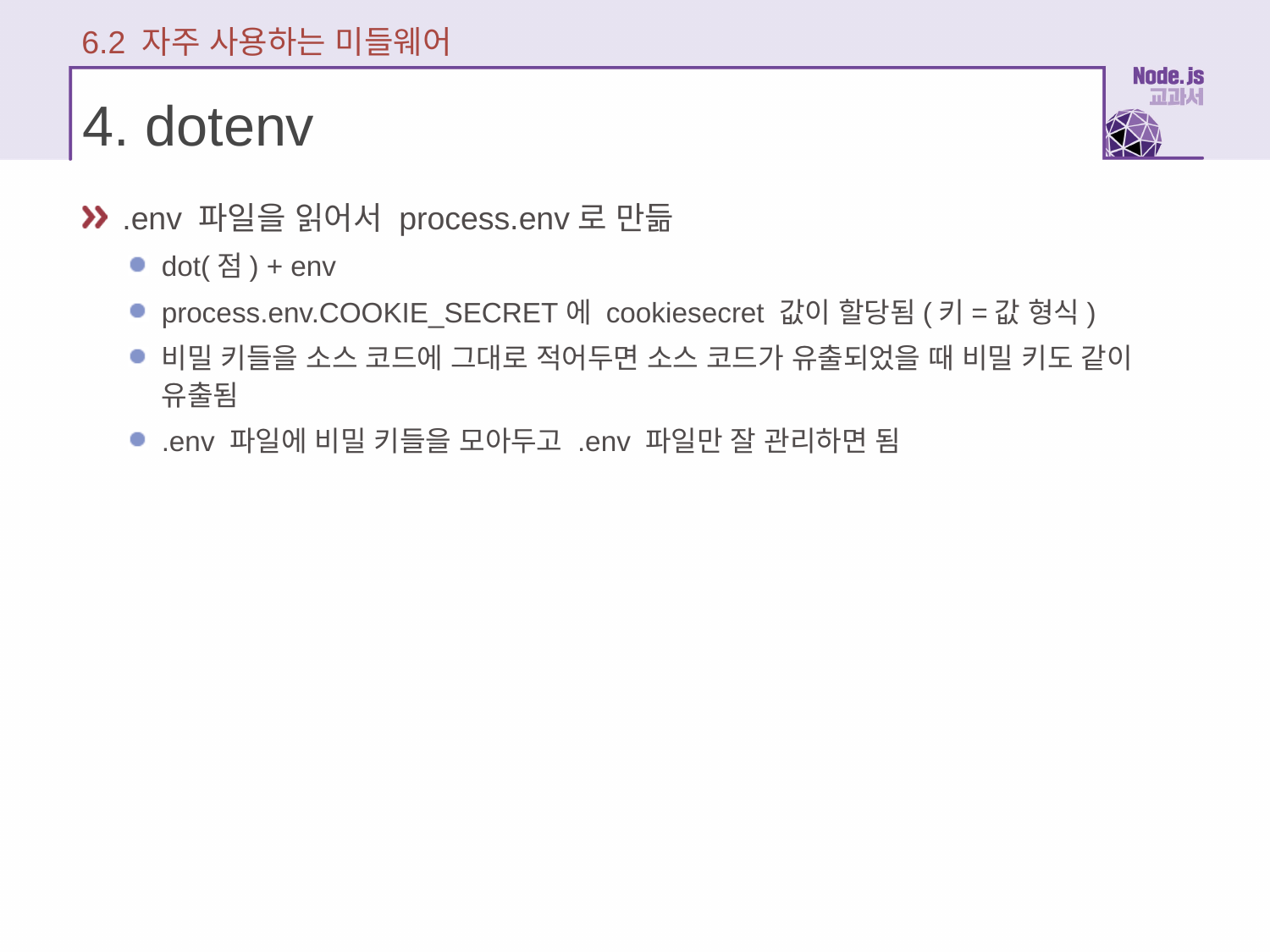

6.2 자주 사용하는 미들웨어
# 4. dotenv
 .env 파일을 읽어서 process.env로 만듦
dot(점) + env
process.env.COOKIE_SECRET에 cookiesecret 값이 할당됨(키=값 형식)
비밀 키들을 소스 코드에 그대로 적어두면 소스 코드가 유출되었을 때 비밀 키도 같이 유출됨
.env 파일에 비밀 키들을 모아두고 .env 파일만 잘 관리하면 됨